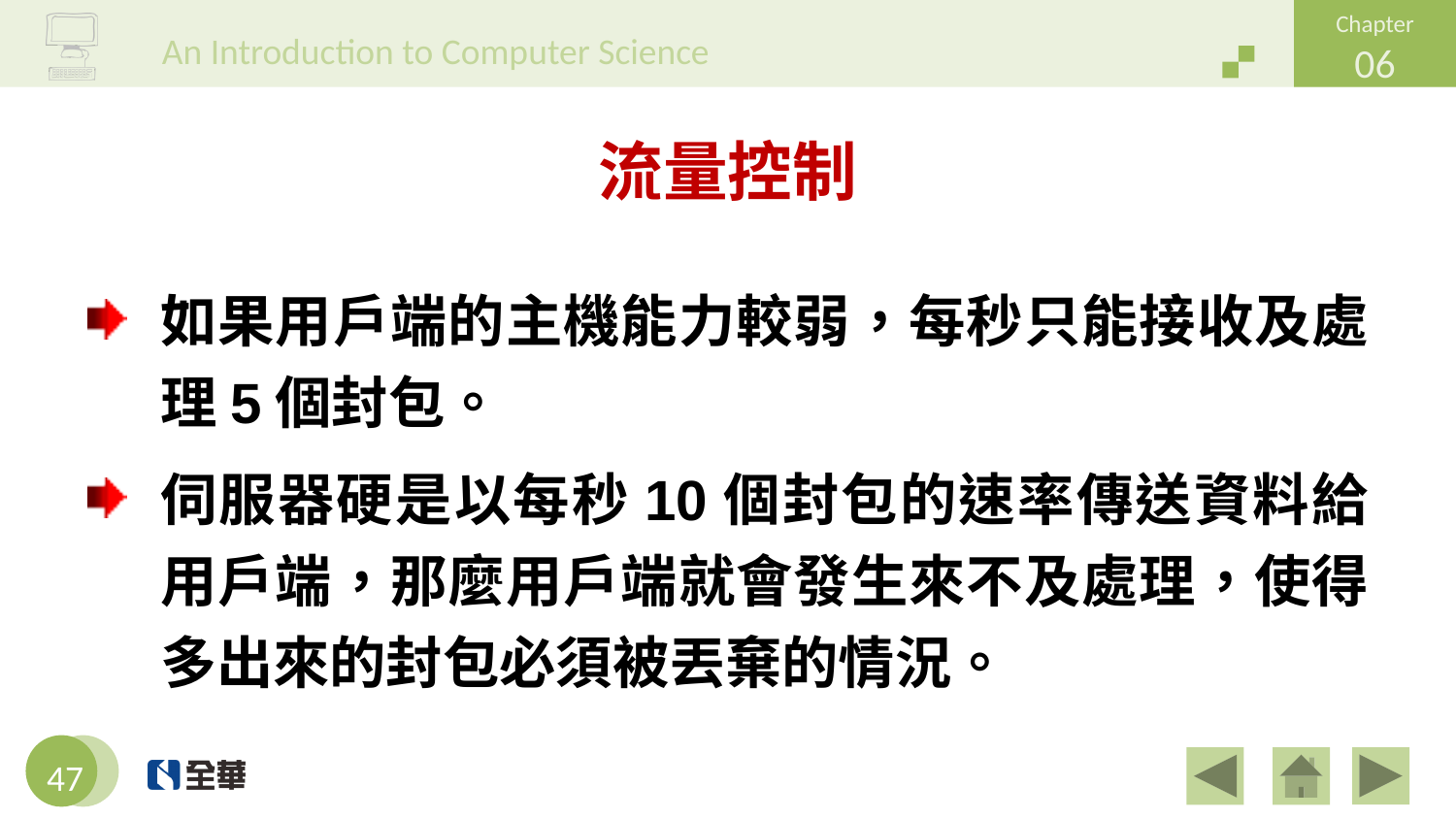

# 流量控制
如果用戶端的主機能力較弱，每秒只能接收及處理5個封包。
伺服器硬是以每秒10個封包的速率傳送資料給用戶端，那麼用戶端就會發生來不及處理，使得多出來的封包必須被丟棄的情況。